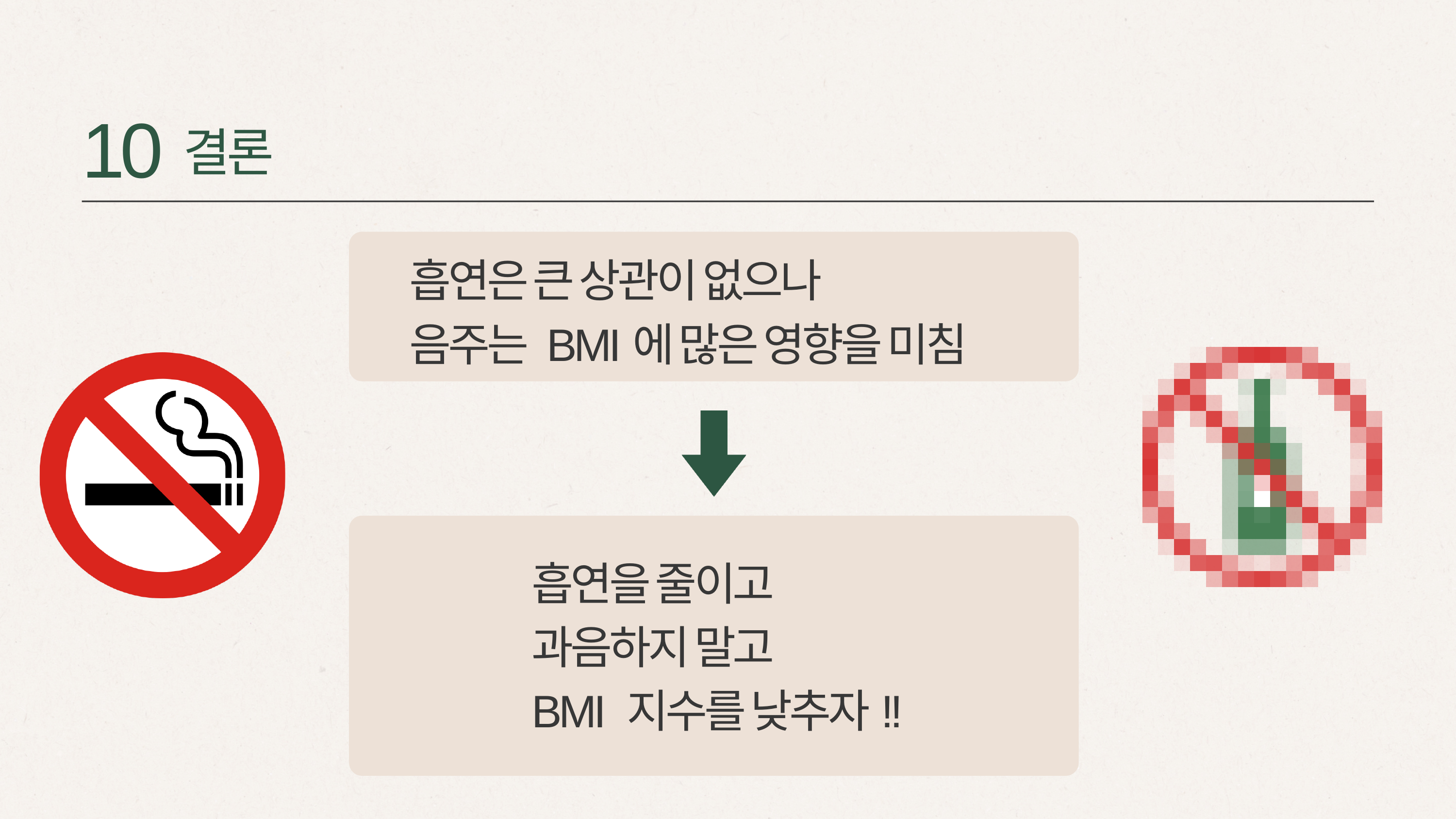

10
결론

흡연은 큰 상관이 없으나
음주는 BMI에 많은 영향을 미침

흡연을 줄이고
과음하지 말고
BMI 지수를 낮추자!!